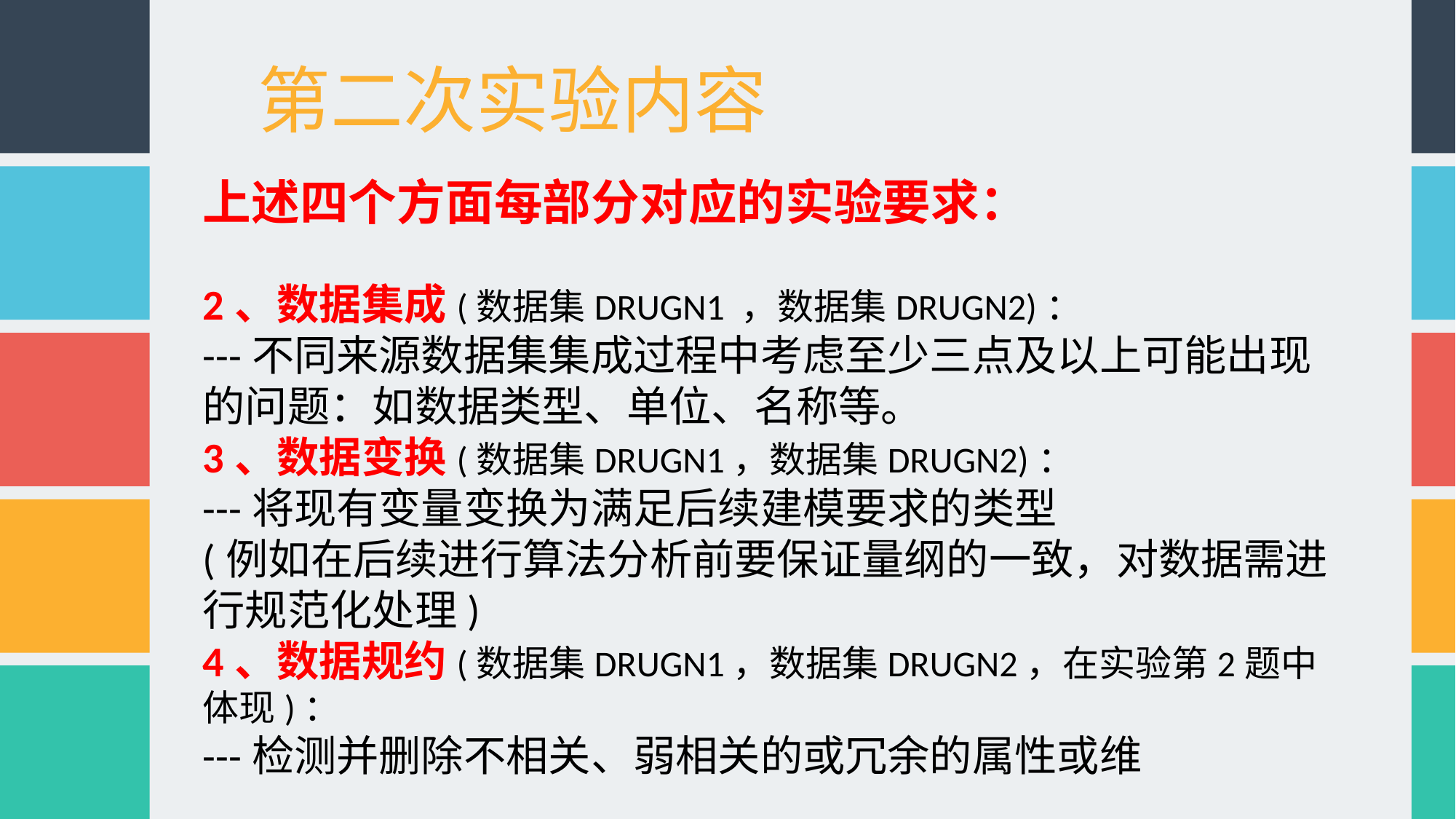

第二次实验内容

上述四个方面每部分对应的实验要求：

2、数据集成(数据集DRUGN1 ，数据集DRUGN2)：
---不同来源数据集集成过程中考虑至少三点及以上可能出现的问题：如数据类型、单位、名称等。
3、数据变换(数据集DRUGN1，数据集DRUGN2)：
---将现有变量变换为满足后续建模要求的类型
(例如在后续进行算法分析前要保证量纲的一致，对数据需进行规范化处理)
4、数据规约(数据集DRUGN1，数据集DRUGN2，在实验第2题中体现)：
---检测并删除不相关、弱相关的或冗余的属性或维